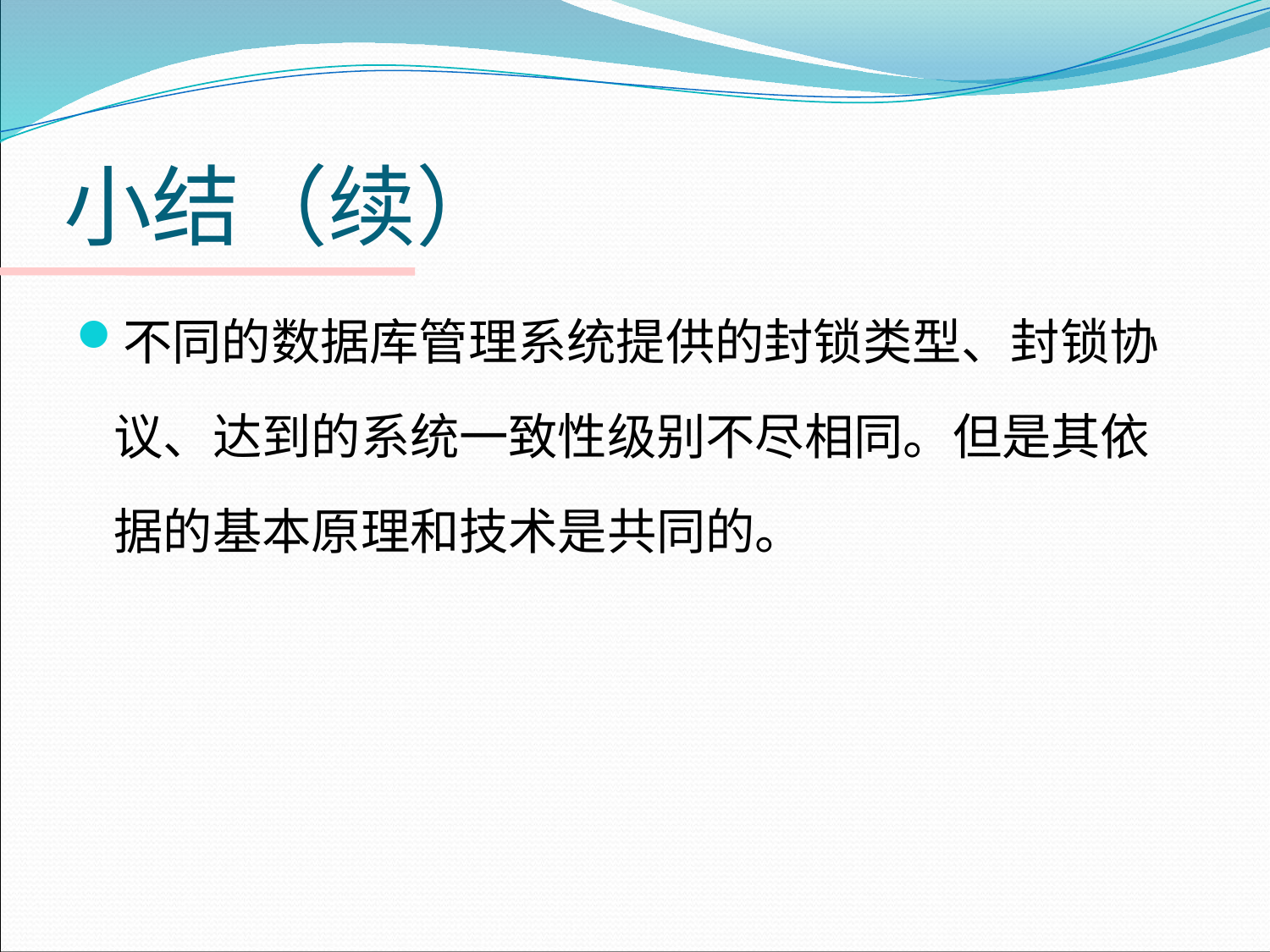

# 小结（续）
不同的数据库管理系统提供的封锁类型、封锁协议、达到的系统一致性级别不尽相同。但是其依据的基本原理和技术是共同的。
1056